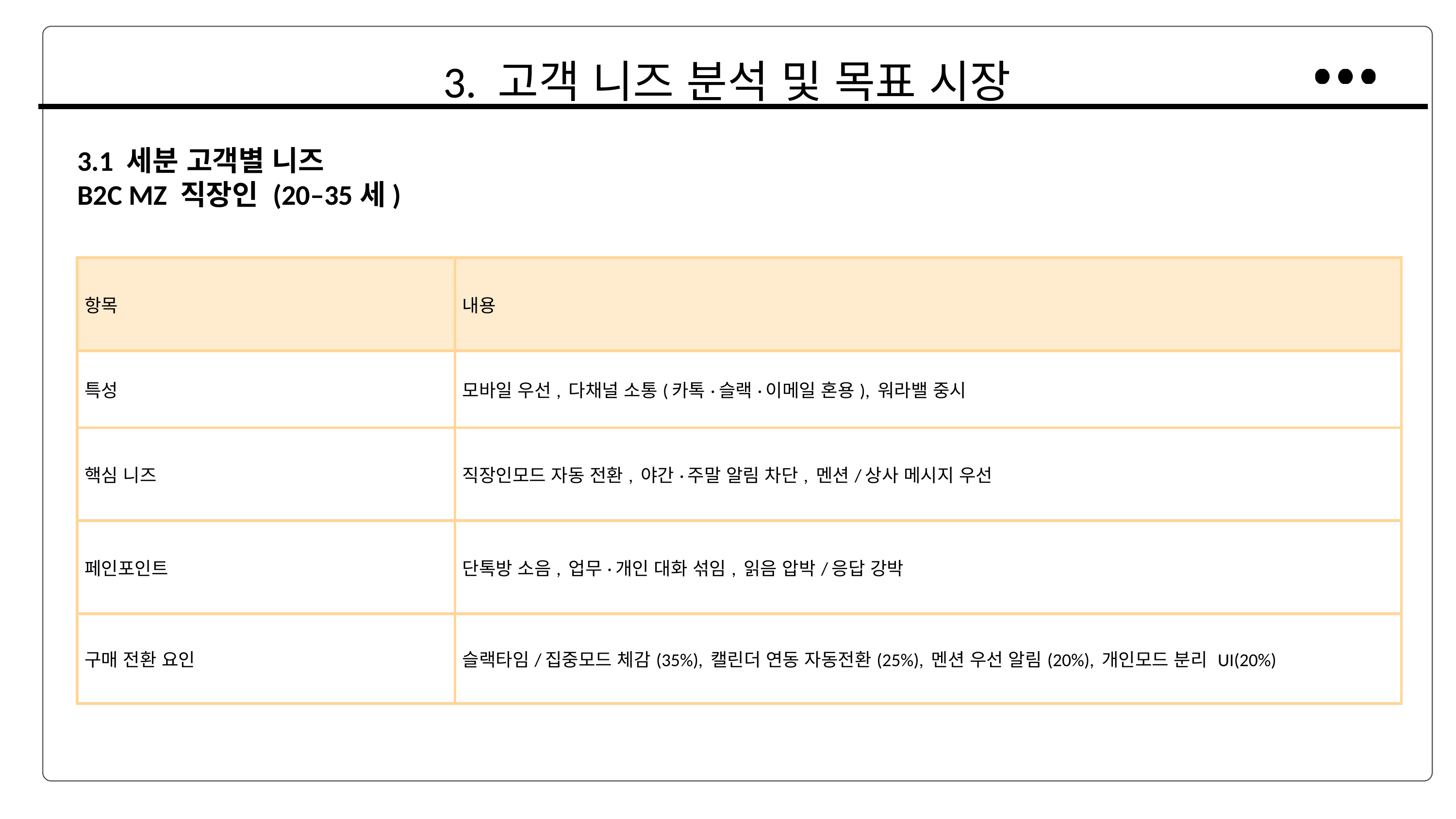

3. 고객 니즈 분석 및 목표 시장

3.1 세분 고객별 니즈
B2C MZ 직장인 (20–35세)
| 항목 | 내용 |
| --- | --- |
| 특성 | 모바일 우선, 다채널 소통(카톡·슬랙·이메일 혼용), 워라밸 중시 |
| 핵심 니즈 | 직장인모드 자동 전환, 야간·주말 알림 차단, 멘션/상사 메시지 우선 |
| 페인포인트 | 단톡방 소음, 업무·개인 대화 섞임, 읽음 압박/응답 강박 |
| 구매 전환 요인 | 슬랙타임/집중모드 체감(35%), 캘린더 연동 자동전환(25%), 멘션 우선 알림(20%), 개인모드 분리 UI(20%) |